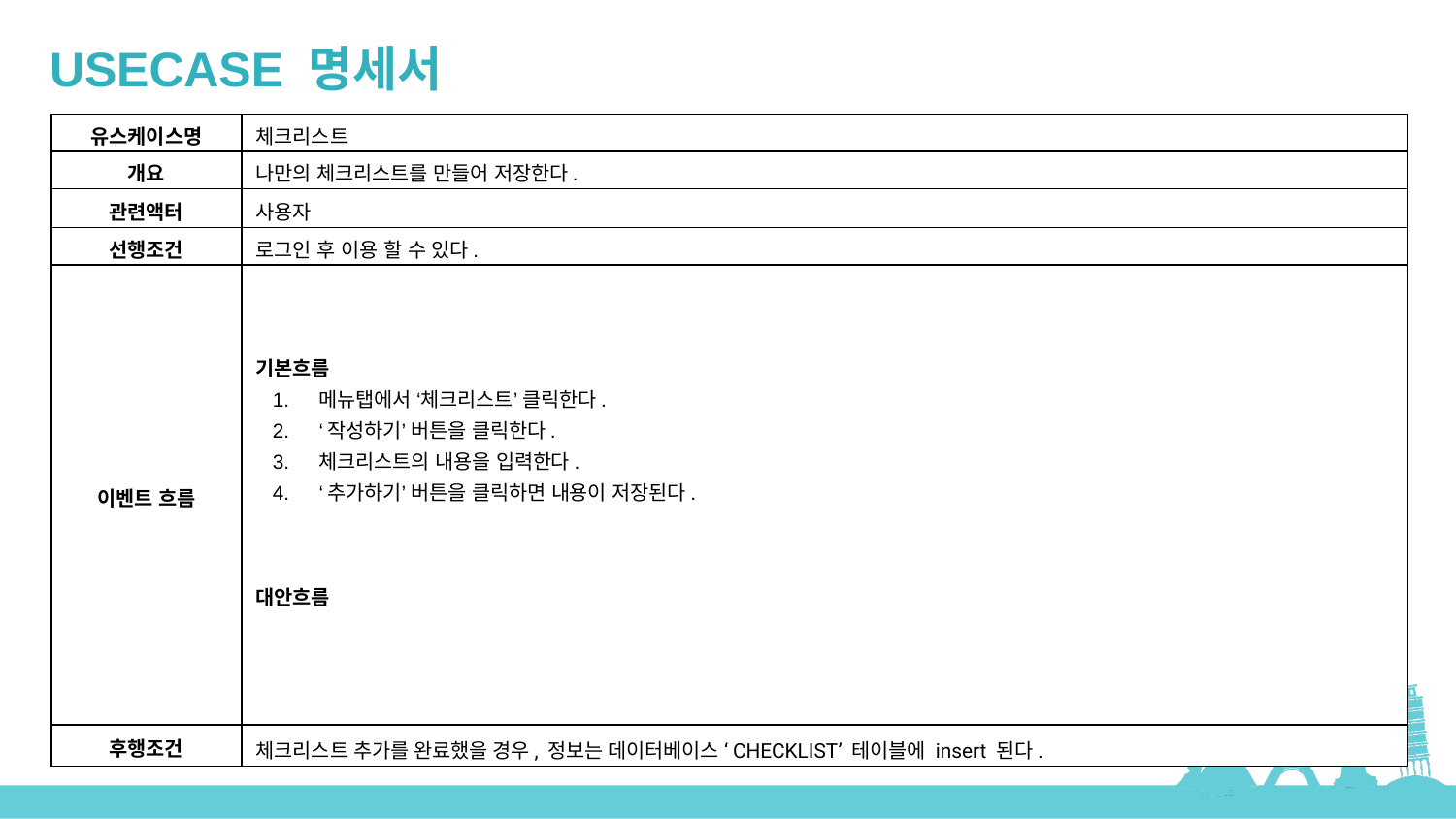

USECASE 명세서
| 유스케이스명 | 체크리스트 |
| --- | --- |
| 개요 | 나만의 체크리스트를 만들어 저장한다. |
| 관련액터 | 사용자 |
| 선행조건 | 로그인 후 이용 할 수 있다. |
| 이벤트 흐름 | 기본흐름 메뉴탭에서 ‘체크리스트’ 클릭한다. ‘작성하기’ 버튼을 클릭한다. 체크리스트의 내용을 입력한다. ‘추가하기’ 버튼을 클릭하면 내용이 저장된다. 대안흐름 |
| 후행조건 | 체크리스트 추가를 완료했을 경우, 정보는 데이터베이스 ‘CHECKLIST’ 테이블에 insert 된다. |